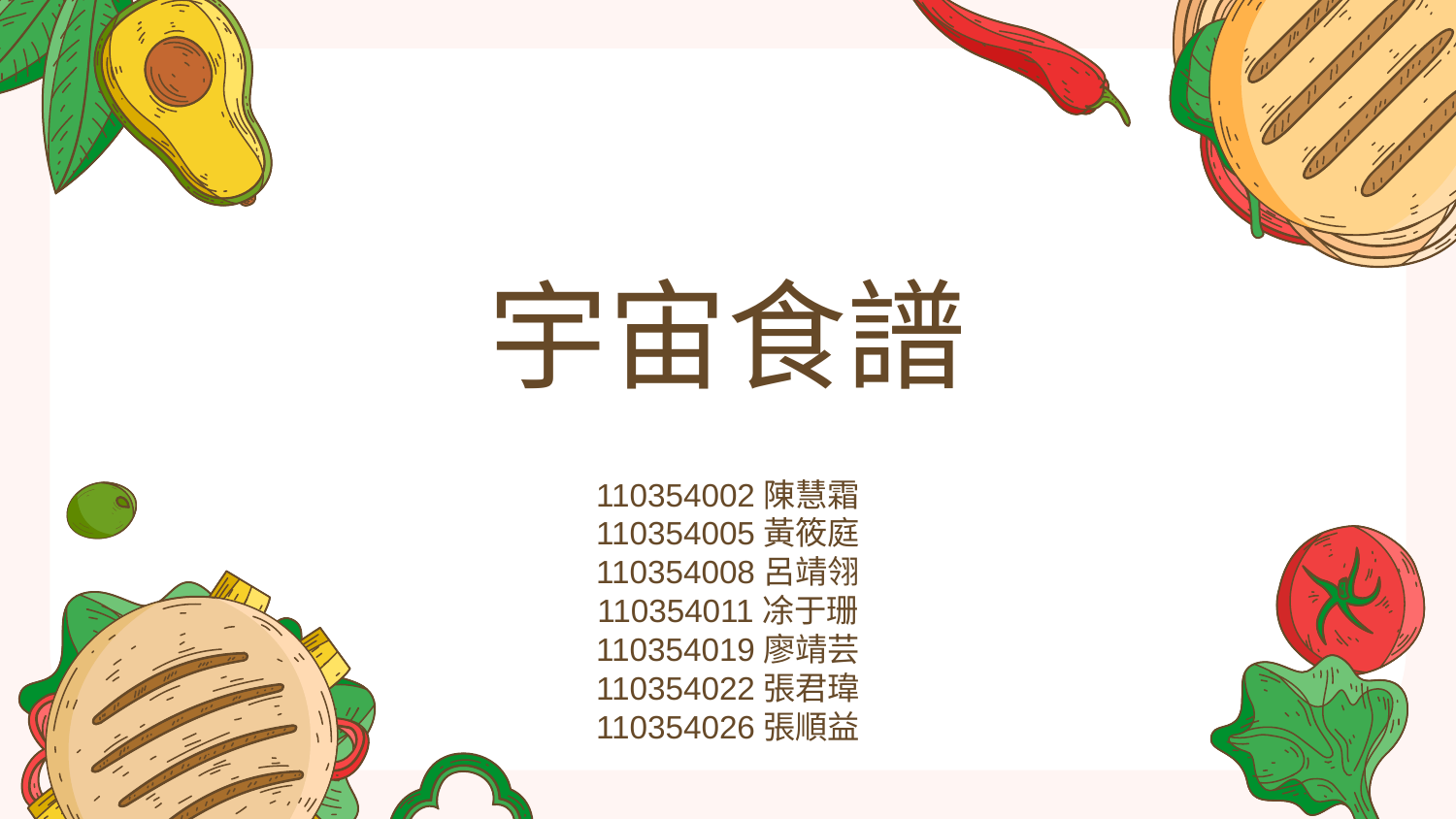

# 宇宙食譜
110354002陳慧霜
110354005黃筱庭
110354008呂靖翎
110354011凃于珊
110354019廖靖芸
110354022張君瑋
110354026張順益